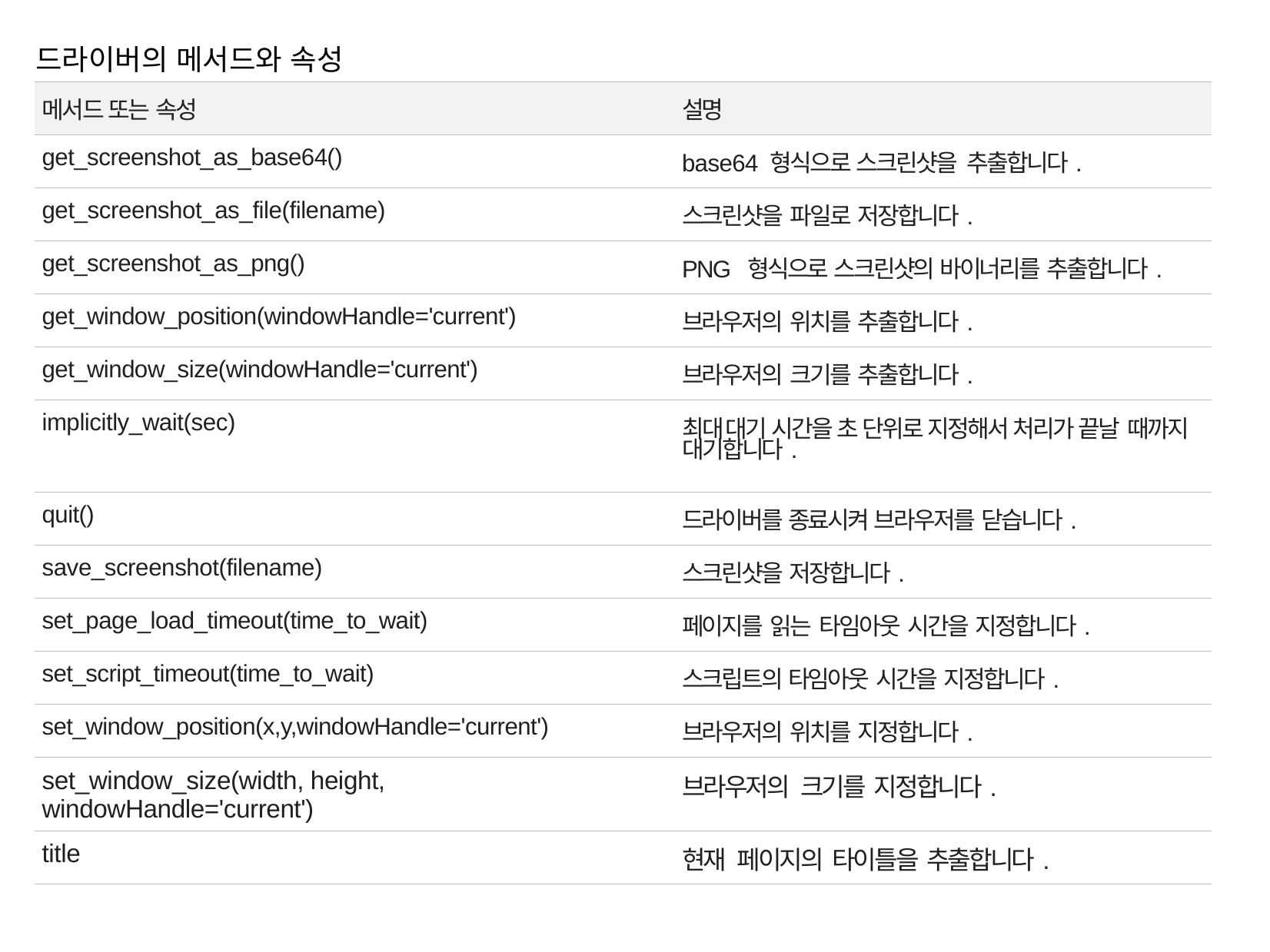

드라이버의 메서드와 속성
| 메서드 또는 속성 | 설명 |
| --- | --- |
| get\_screenshot\_as\_base64() | base64 형식으로 스크린샷을 추출합니다. |
| get\_screenshot\_as\_file(filename) | 스크린샷을 파일로 저장합니다. |
| get\_screenshot\_as\_png() | PNG 형식으로 스크린샷의 바이너리를 추출합니다. |
| get\_window\_position(windowHandle='current') | 브라우저의 위치를 추출합니다. |
| get\_window\_size(windowHandle='current') | 브라우저의 크기를 추출합니다. |
| implicitly\_wait(sec) | 최대 대기 시간을 초 단위로 지정해서 처리가 끝날 때까지 대기합니다. |
| quit() | 드라이버를 종료시켜 브라우저를 닫습니다. |
| save\_screenshot(filename) | 스크린샷을 저장합니다. |
| set\_page\_load\_timeout(time\_to\_wait) | 페이지를 읽는 타임아웃 시간을 지정합니다. |
| set\_script\_timeout(time\_to\_wait) | 스크립트의 타임아웃 시간을 지정합니다. |
| set\_window\_position(x,y,windowHandle='current') | 브라우저의 위치를 지정합니다. |
| set\_window\_size(width, height, windowHandle='current') | 브라우저의 크기를 지정합니다. |
| title | 현재 페이지의 타이틀을 추출합니다. |